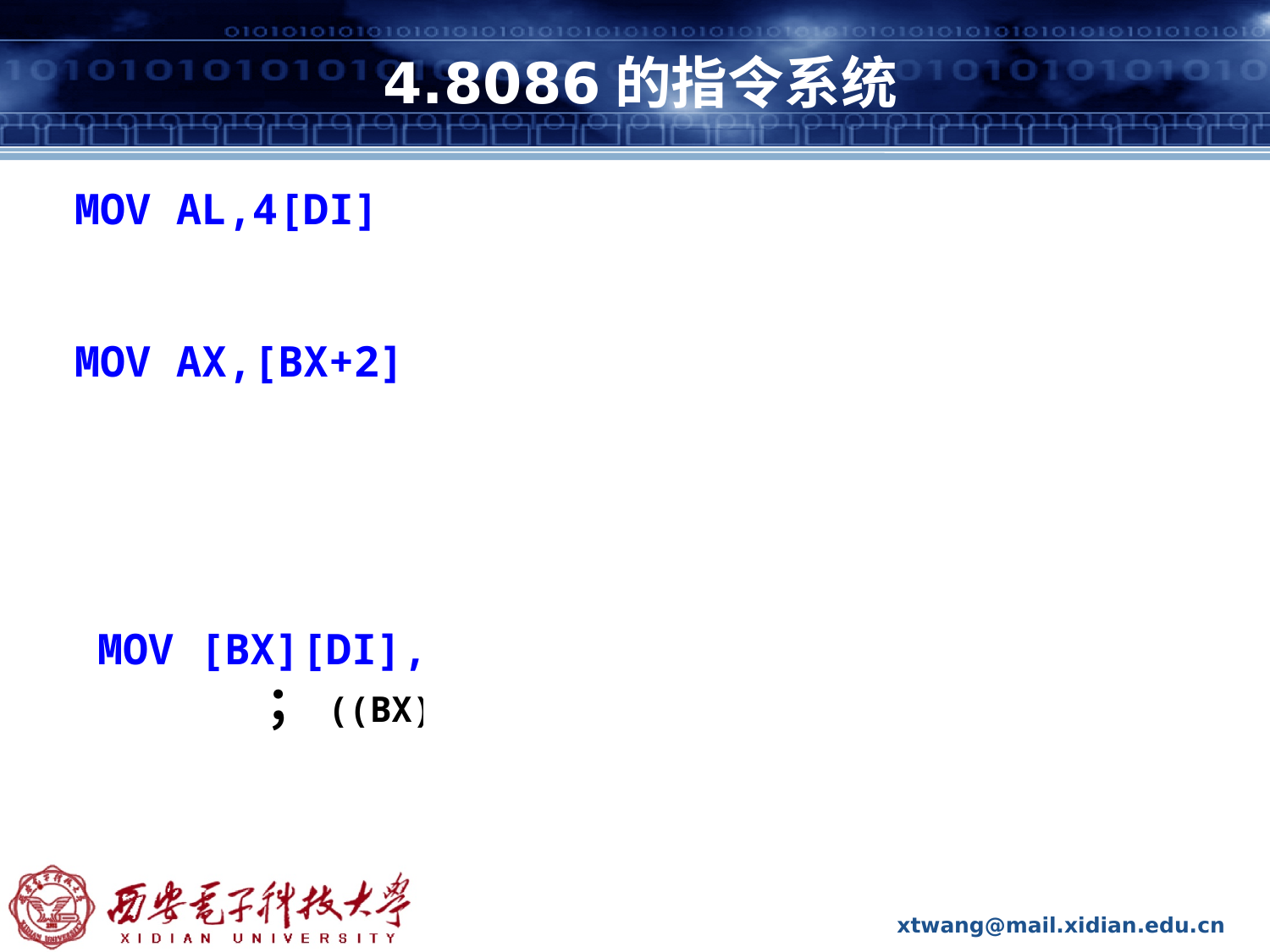

# 4.8086的指令系统

MOV AL,4[DI]  ;将(DI)+4作为偏移地址，
              ;将该单元内容送入AL

MOV AX,[BX+2] ;将寄存器BX中的内容加
              ;2后的值作为偏移地址，
              ;将该单元中的一个字节
              ;送入AL中，下一单元中
              ;的一个字节送AH中

MOV [BX][DI],DX ；((BX)+(DI))    （DL）
              ；((BX)+(DI）+1）   （DH）